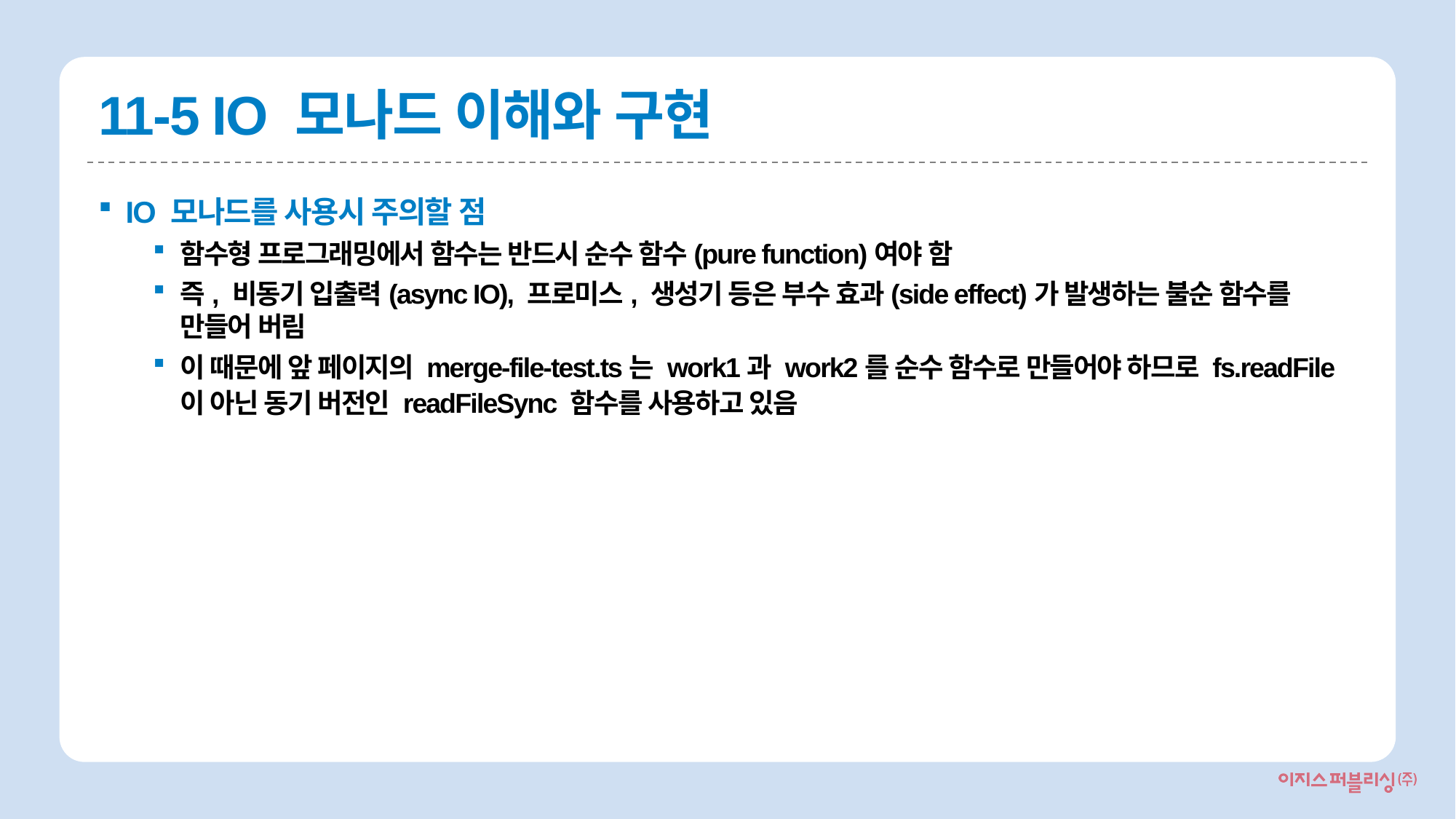

# 11-5 IO 모나드 이해와 구현
IO 모나드를 사용시 주의할 점
함수형 프로그래밍에서 함수는 반드시 순수 함수(pure function)여야 함
즉, 비동기 입출력(async IO), 프로미스, 생성기 등은 부수 효과(side effect)가 발생하는 불순 함수를 만들어 버림
이 때문에 앞 페이지의 merge-file-test.ts는 work1과 work2를 순수 함수로 만들어야 하므로 fs.readFile이 아닌 동기 버전인 readFileSync 함수를 사용하고 있음